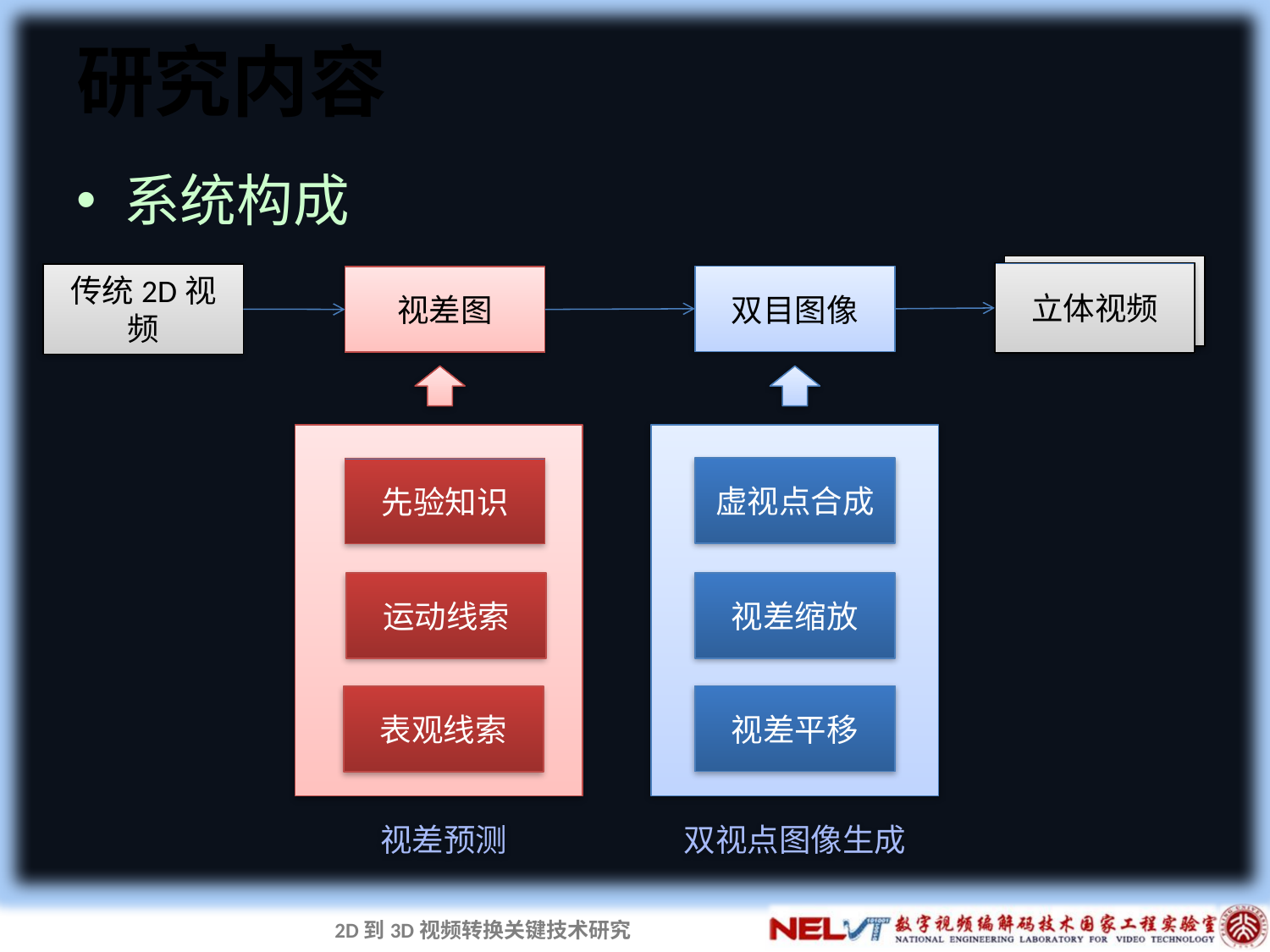

# 研究内容
系统构成
Stereoscopic video
立体视频
传统2D视频
双目图像
视差图

虚视点合成
视差缩放
视差平移
双视点图像生成

先验知识
运动线索
表观线索
视差预测